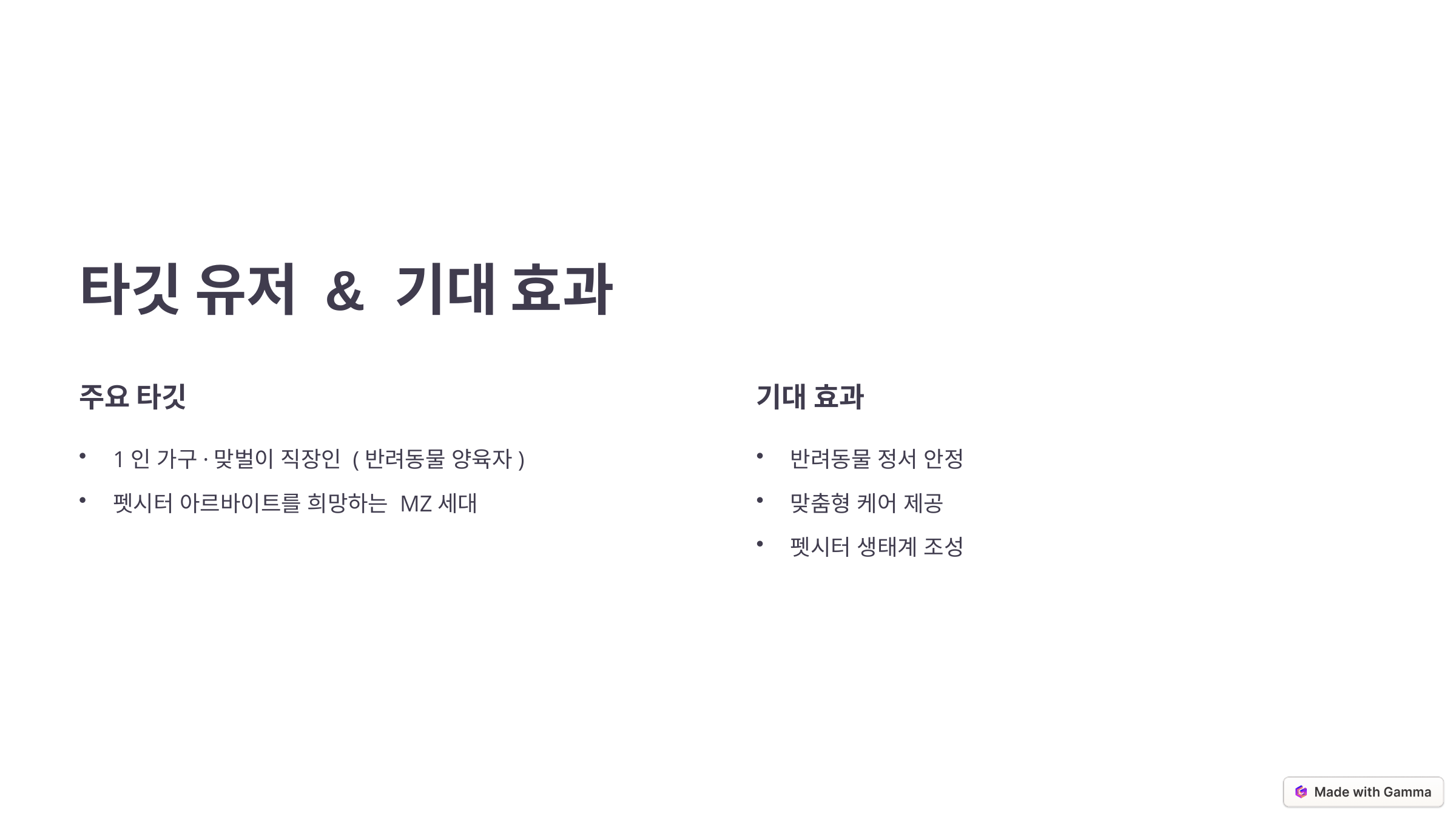

타깃 유저 & 기대 효과
주요 타깃
기대 효과
1인 가구·맞벌이 직장인 (반려동물 양육자)
반려동물 정서 안정
펫시터 아르바이트를 희망하는 MZ세대
맞춤형 케어 제공
펫시터 생태계 조성